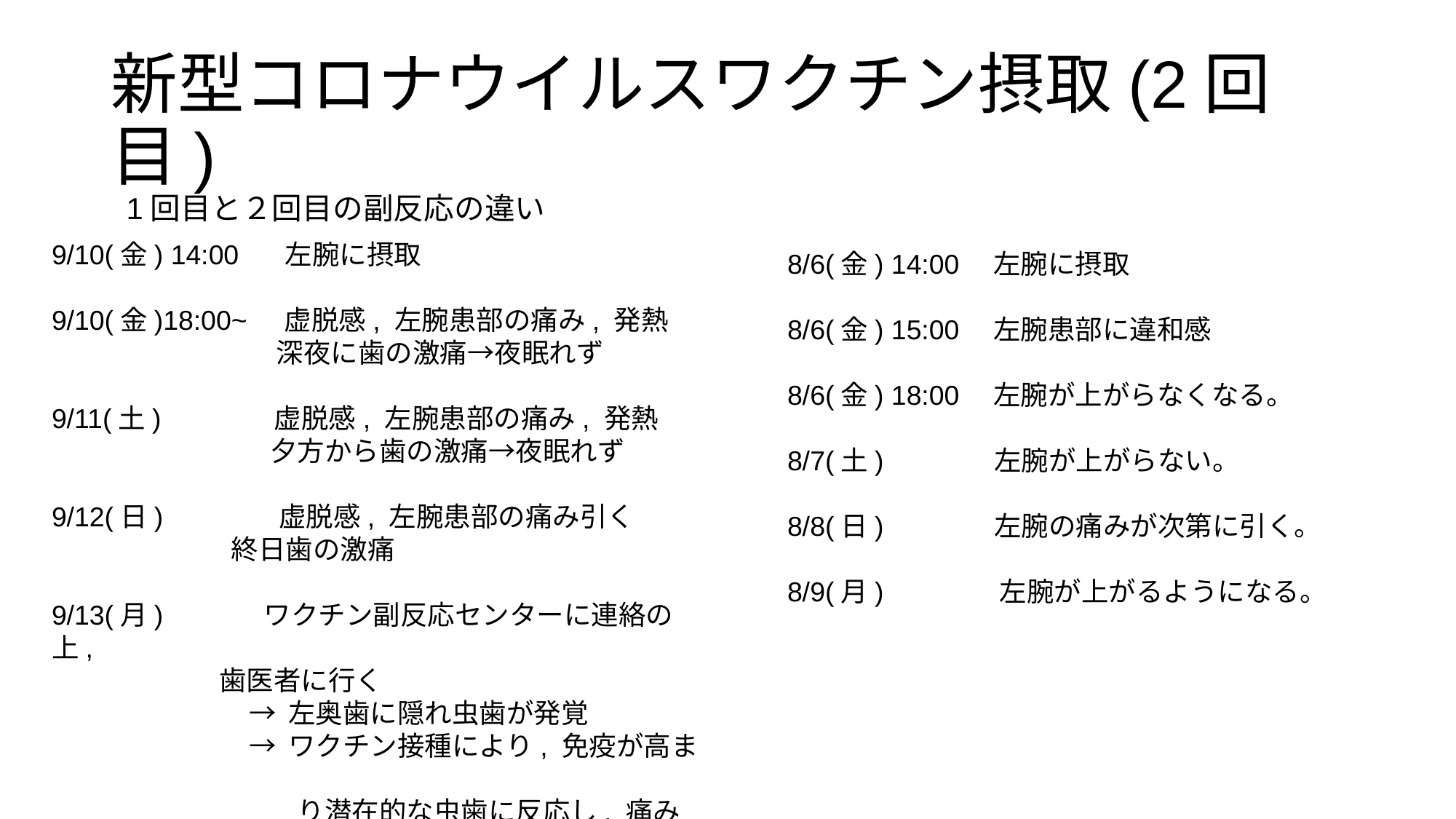

# 新型コロナウイルスワクチン摂取(2回目)
1回目と２回目の副反応の違い
9/10(金) 14:00　  左腕に摂取

9/10(金)18:00~    虚脱感, 左腕患部の痛み, 発熱
　　　　　　　　 深夜に歯の激痛→夜眠れず

9/11(土)　　　    虚脱感, 左腕患部の痛み, 発熱
　　　　　　　　夕方から歯の激痛→夜眠れず

9/12(日)　　　　虚脱感, 左腕患部の痛み引く
                            終日歯の激痛

9/13(月)　　　  ワクチン副反応センターに連絡の上,
                          歯医者に行く
　　　　　　　 →  左奥歯に隠れ虫歯が発覚
　　　　　　　 →  ワクチン接種により, 免疫が高ま
　　　　　　　　　り潜在的な虫歯に反応し, 痛みが
　　　　　　　　　出た可能性.
8/6(金) 14:00　左腕に摂取

8/6(金) 15:00　左腕患部に違和感

8/6(金) 18:00　左腕が上がらなくなる。

8/7(土)          　左腕が上がらない。

8/8(日)          　左腕の痛みが次第に引く。

8/9(月)　　　　左腕が上がるようになる。